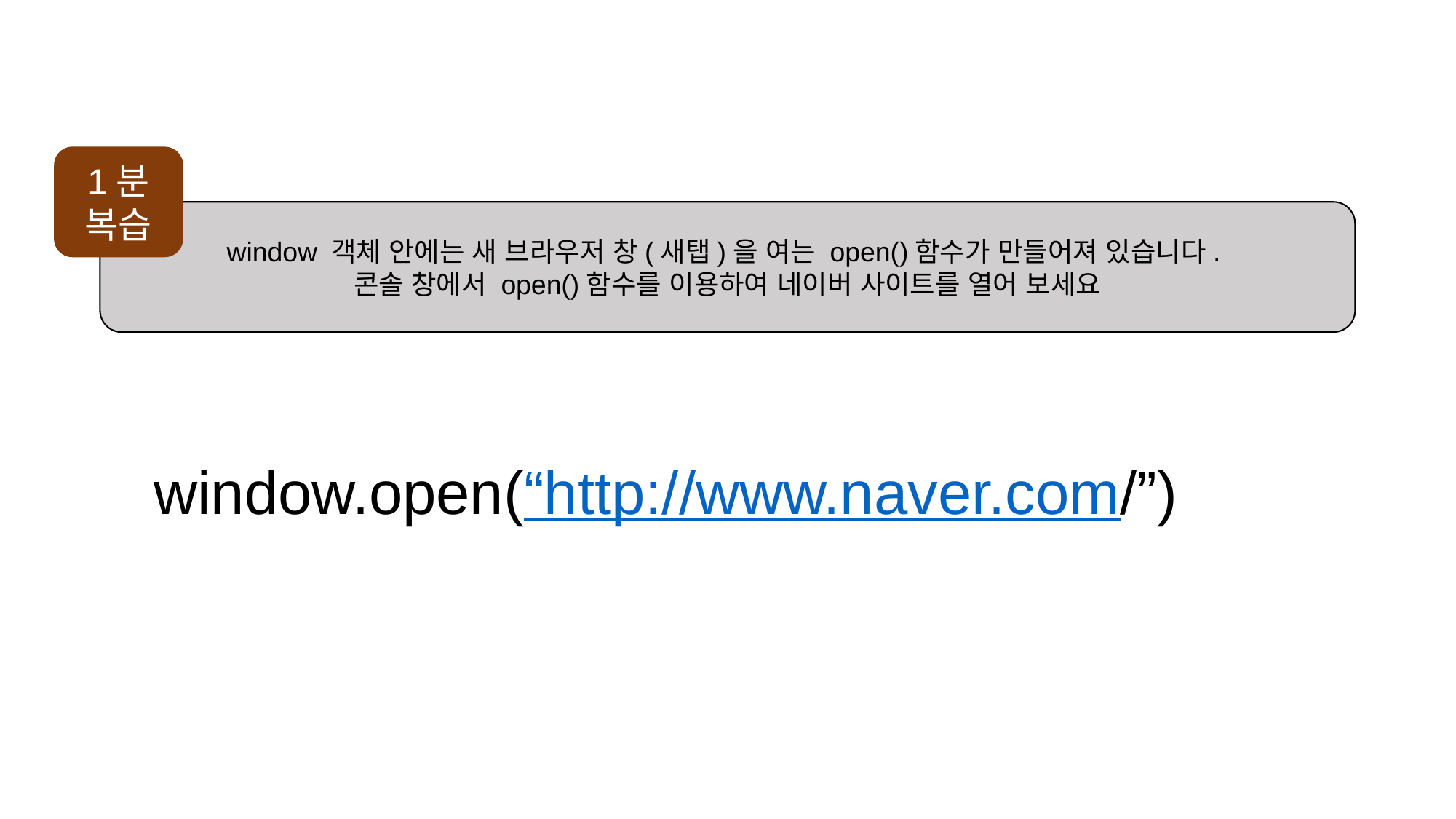

1분
복습
window 객체 안에는 새 브라우저 창(새탭)을 여는 open()함수가 만들어져 있습니다.
콘솔 창에서 open()함수를 이용하여 네이버 사이트를 열어 보세요
window.open(“http://www.naver.com/”)